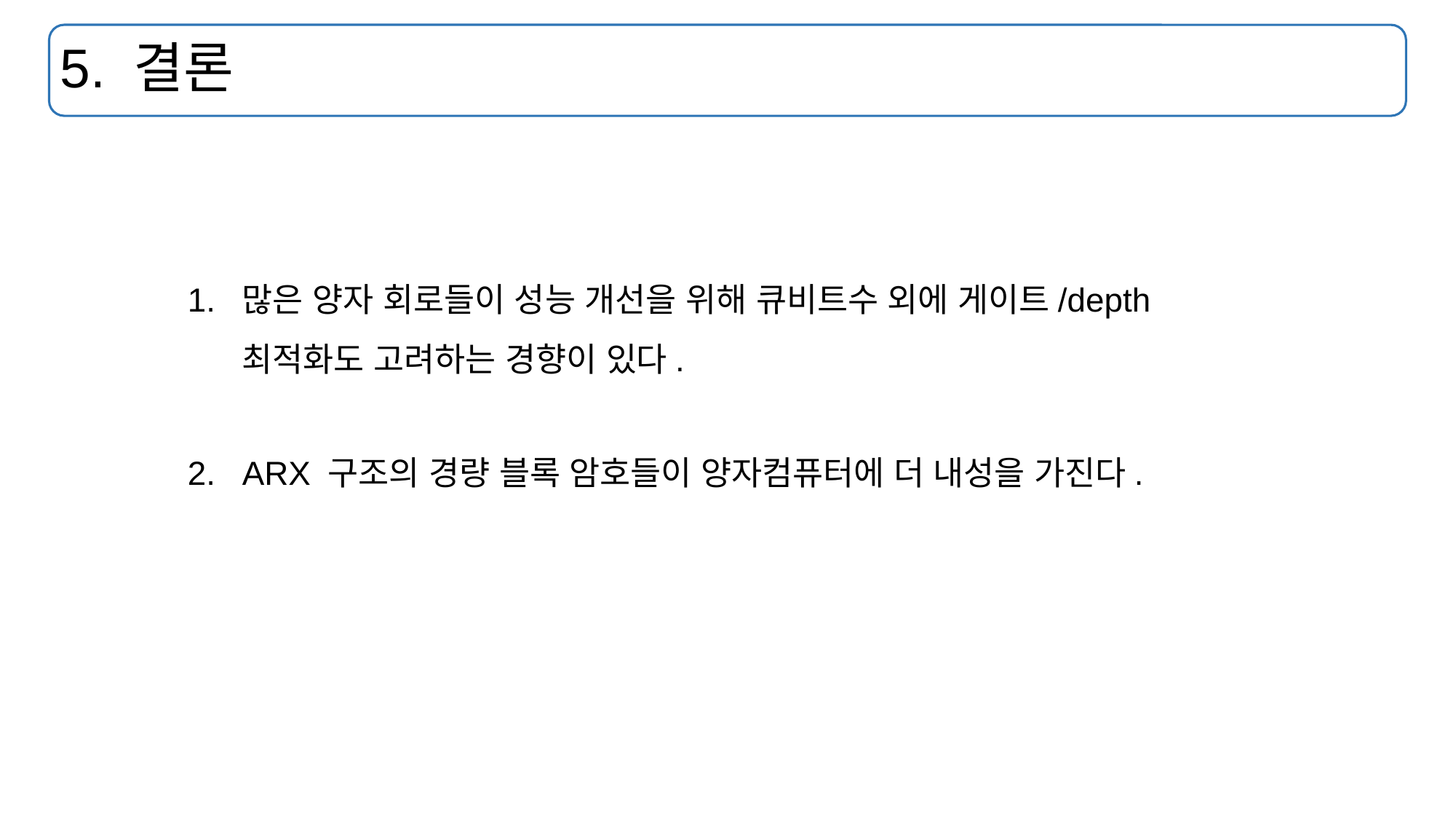

# 5. 결론
많은 양자 회로들이 성능 개선을 위해 큐비트수 외에 게이트/depth 최적화도 고려하는 경향이 있다.
ARX 구조의 경량 블록 암호들이 양자컴퓨터에 더 내성을 가진다.